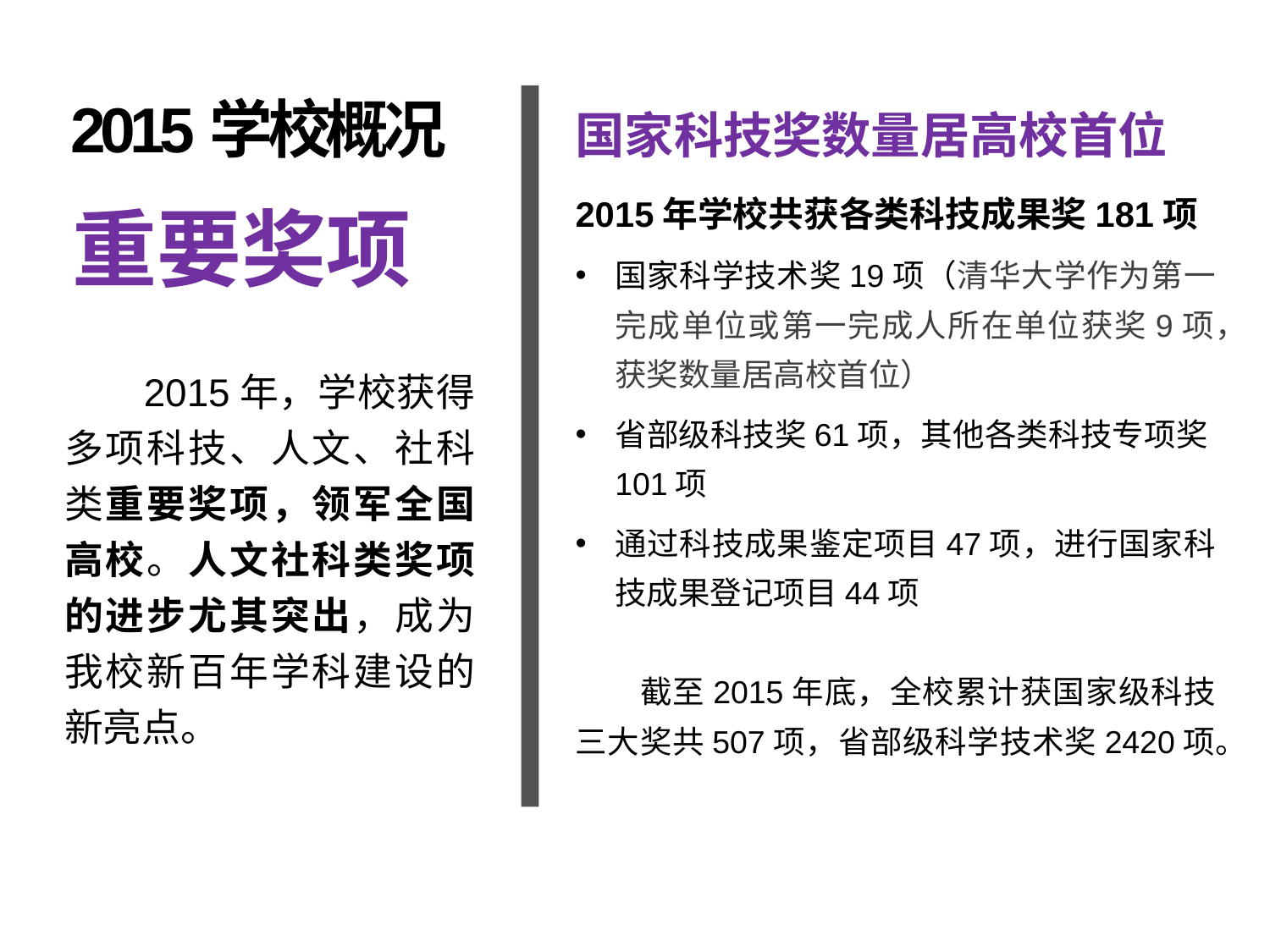

2015学校概况

国家科技奖数量居高校首位
2015年学校共获各类科技成果奖181项
国家科学技术奖19项（清华大学作为第一完成单位或第一完成人所在单位获奖9项，获奖数量居高校首位）
省部级科技奖61项，其他各类科技专项奖101项
通过科技成果鉴定项目47项，进行国家科技成果登记项目44项

       截至2015年底，全校累计获国家级科技三大奖共507项，省部级科学技术奖2420项。
重要奖项
       2015年，学校获得多项科技、人文、社科类重要奖项，领军全国高校。人文社科类奖项的进步尤其突出，成为我校新百年学科建设的新亮点。